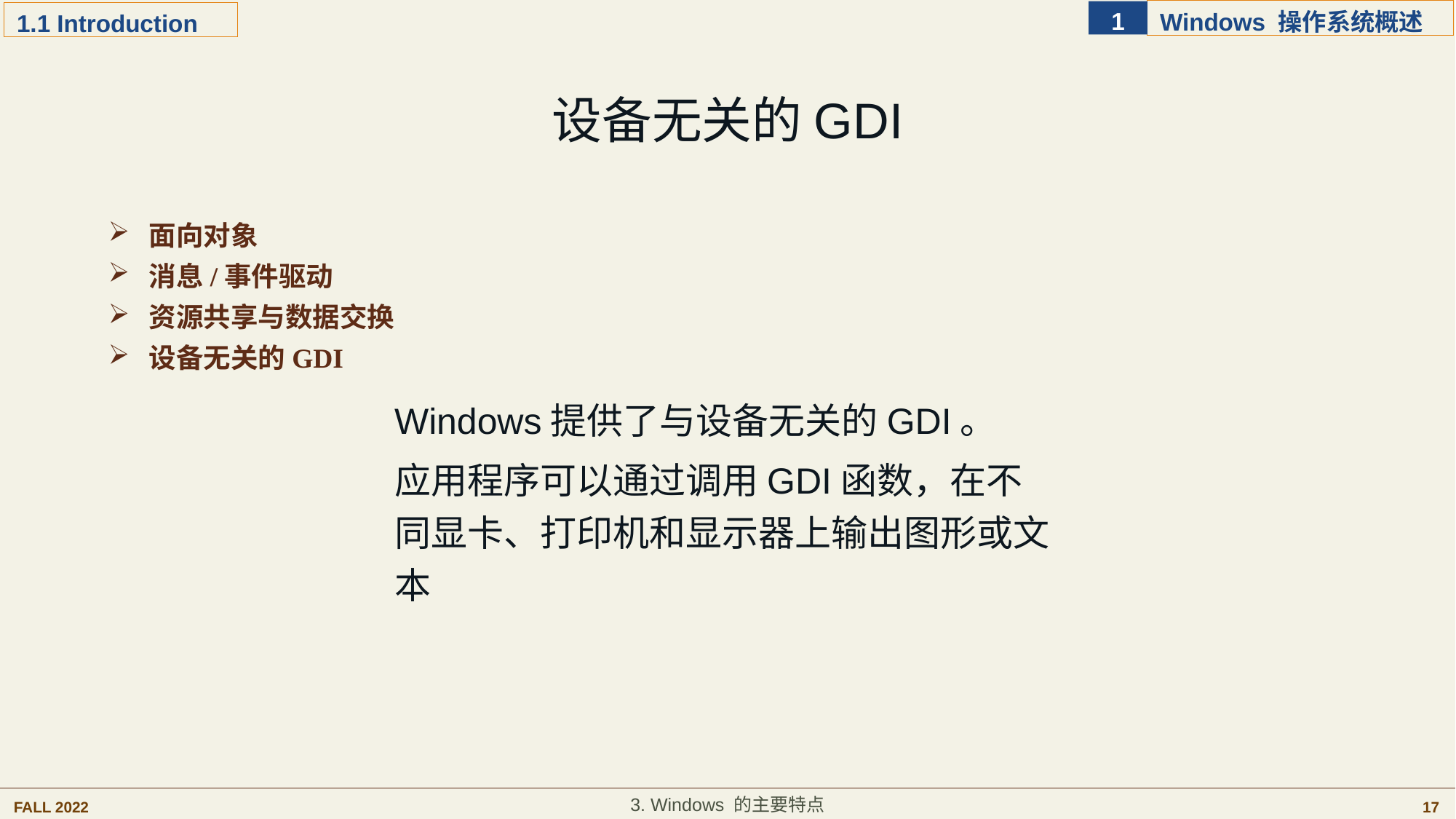

设备无关的GDI
  面向对象
  消息/事件驱动
  资源共享与数据交换
  设备无关的GDI
Windows提供了与设备无关的GDI。
应用程序可以通过调用GDI函数，在不同显卡、打印机和显示器上输出图形或文本
3. Windows 的主要特点